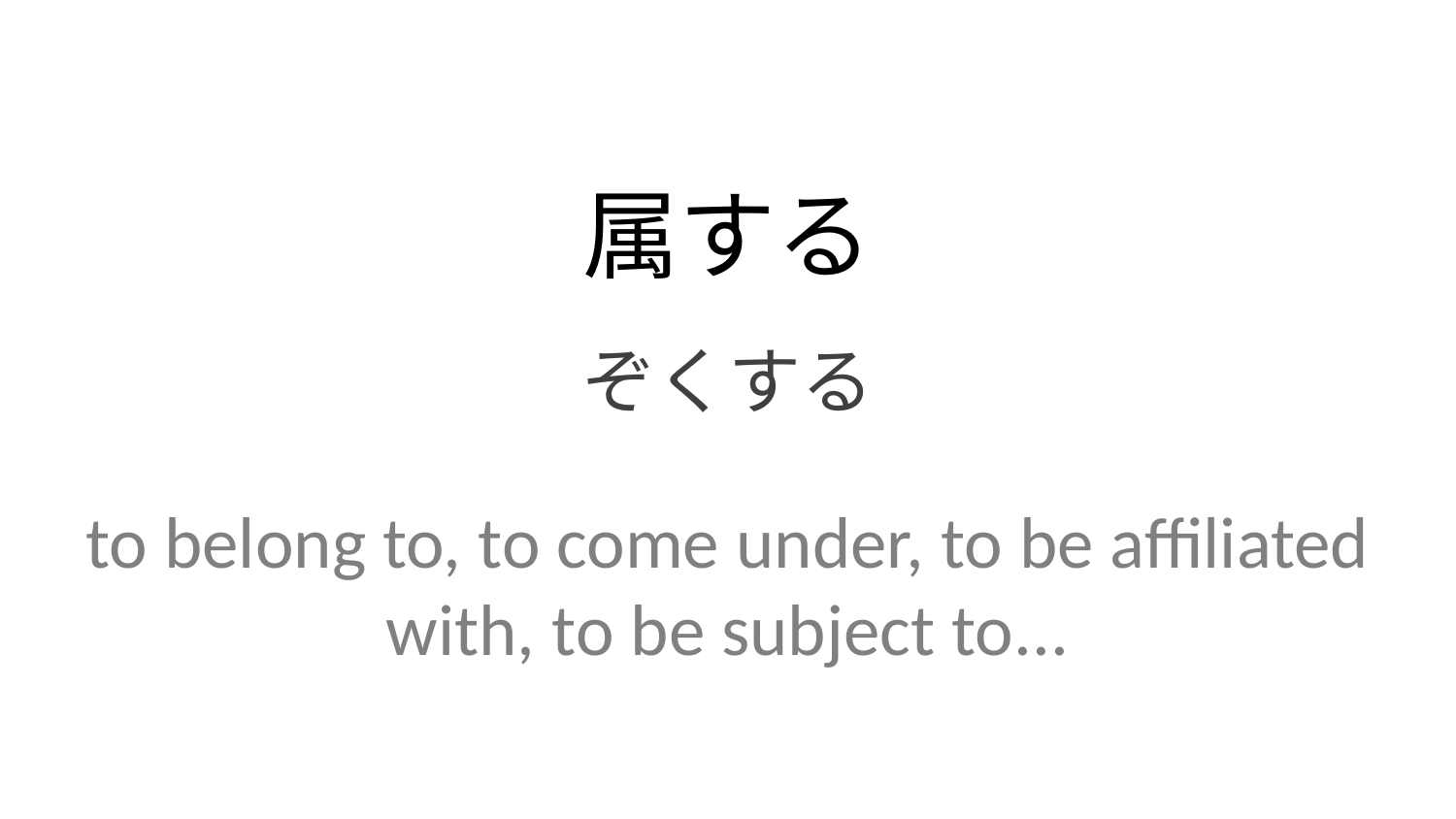

属する

ぞくする
to belong to, to come under, to be affiliated with, to be subject to...